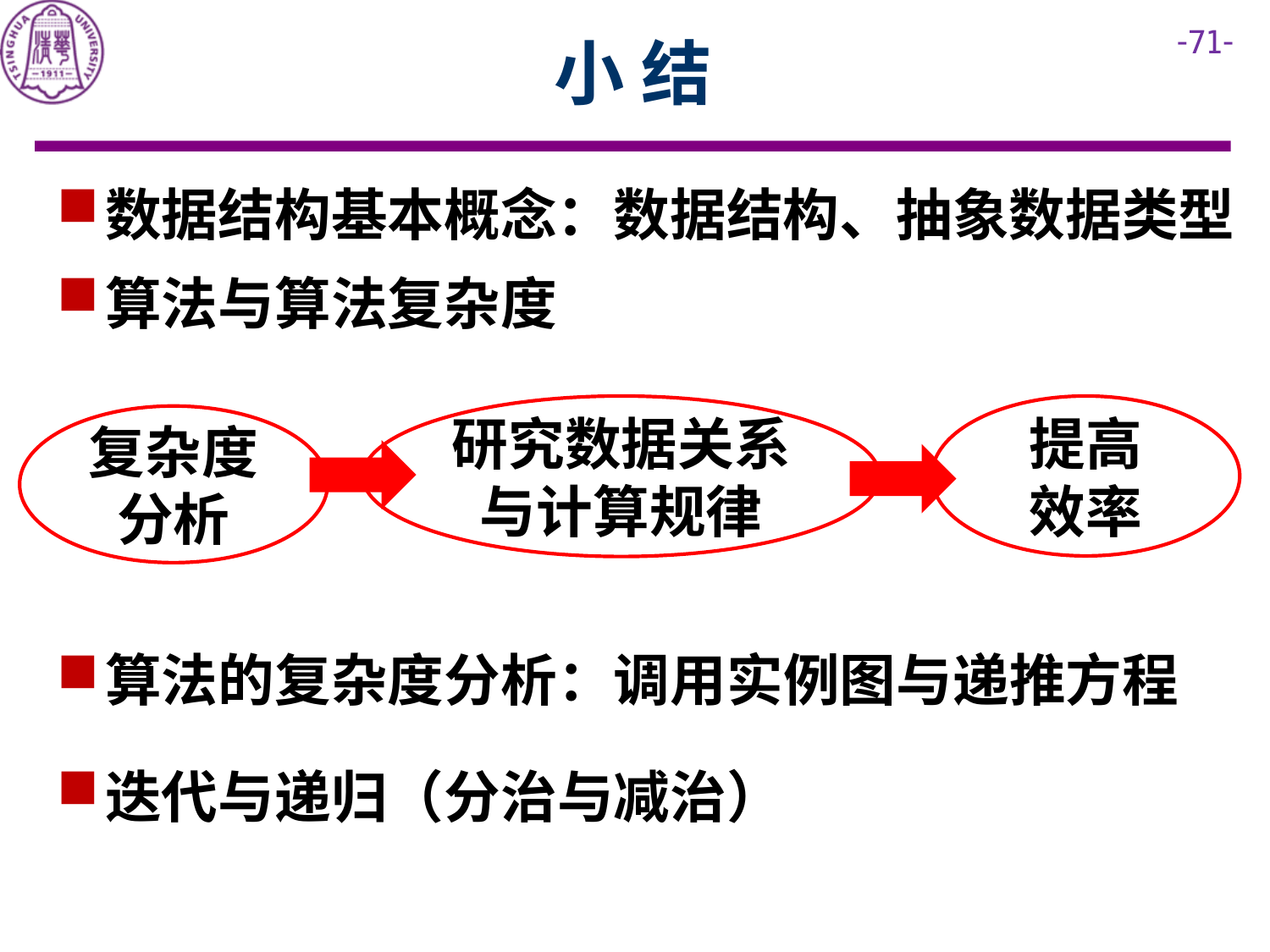

# 小 结
数据结构基本概念：数据结构、抽象数据类型
算法与算法复杂度
研究数据关系与计算规律
提高
效率
复杂度
分析

算法的复杂度分析：调用实例图与递推方程
迭代与递归（分治与减治）